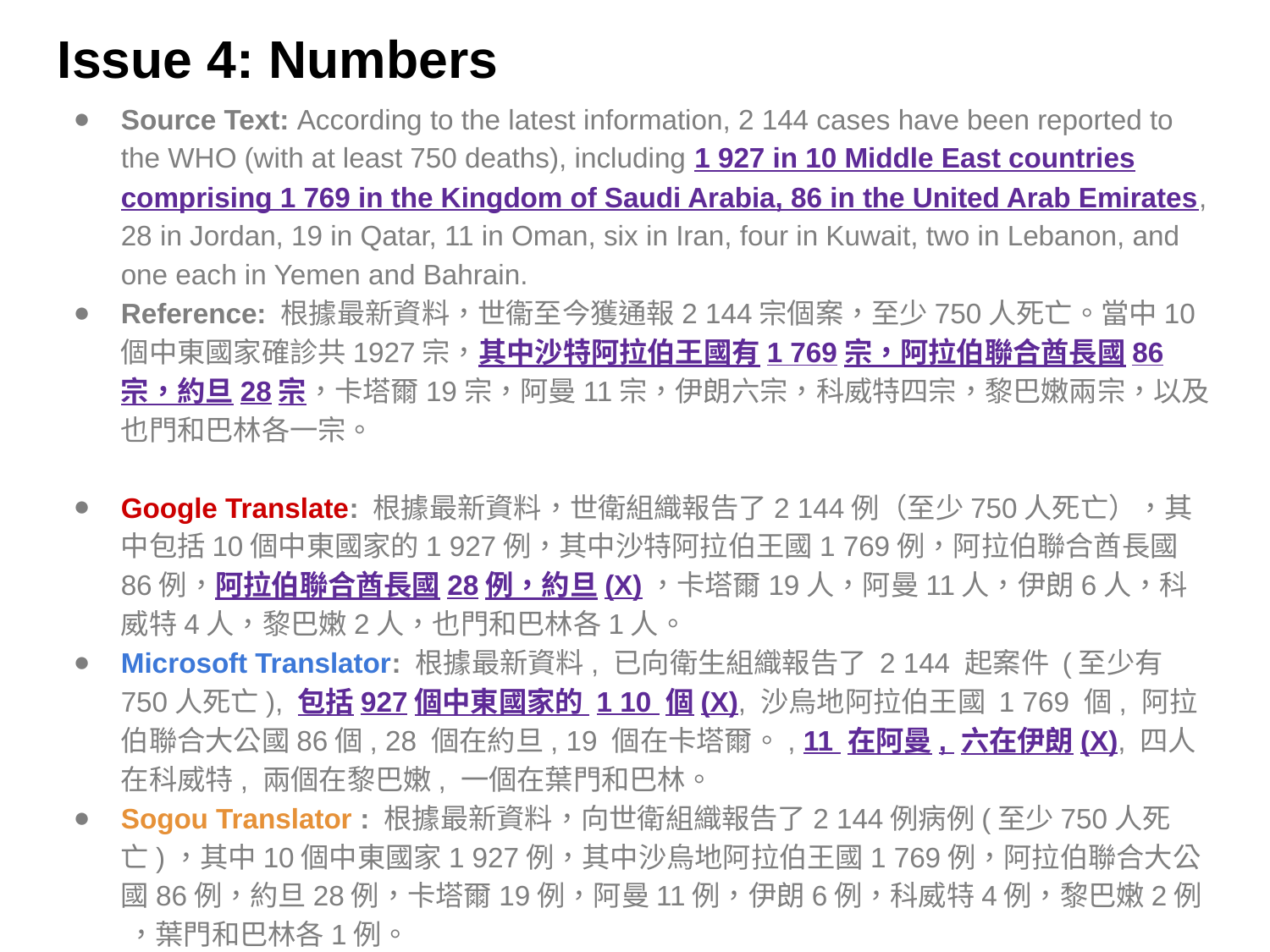

# Issue 4: Numbers
Source Text: According to the latest information, 2 144 cases have been reported to the WHO (with at least 750 deaths), including 1 927 in 10 Middle East countries comprising 1 769 in the Kingdom of Saudi Arabia, 86 in the United Arab Emirates, 28 in Jordan, 19 in Qatar, 11 in Oman, six in Iran, four in Kuwait, two in Lebanon, and one each in Yemen and Bahrain.
Reference: 根據最新資料，世衞至今獲通報2 144宗個案，至少750人死亡。當中10個中東國家確診共1927宗，其中沙特阿拉伯王國有1 769宗，阿拉伯聯合酋長國86宗，約旦28宗，卡塔爾19宗，阿曼11宗，伊朗六宗，科威特四宗，黎巴嫩兩宗，以及也門和巴林各一宗。

Google Translate: 根據最新資料，世衛組織報告了2 144例（至少750人死亡），其中包括10個中東國家的1 927例，其中沙特阿拉伯王國1 769例，阿拉伯聯合酋長國86例，阿拉伯聯合酋長國28例，約旦(X)，卡塔爾19人，阿曼11人，伊朗6人，科威特4人，黎巴嫩2人，也門和巴林各1人。
Microsoft Translator: 根據最新資料, 已向衛生組織報告了 2 144 起案件 (至少有750人死亡), 包括927個中東國家的 1 10 個(X), 沙烏地阿拉伯王國 1 769 個, 阿拉伯聯合大公國86個, 28 個在約旦, 19 個在卡塔爾。, 11 在阿曼, 六在伊朗(X), 四人在科威特, 兩個在黎巴嫩, 一個在葉門和巴林。
Sogou Translator : 根據最新資料，向世衛組織報告了2 144例病例(至少750人死亡)，其中10個中東國家1 927例，其中沙烏地阿拉伯王國1 769例，阿拉伯聯合大公國86例，約旦28例，卡塔爾19例，阿曼11例，伊朗6例，科威特4例，黎巴嫩2例 ，葉門和巴林各1例。